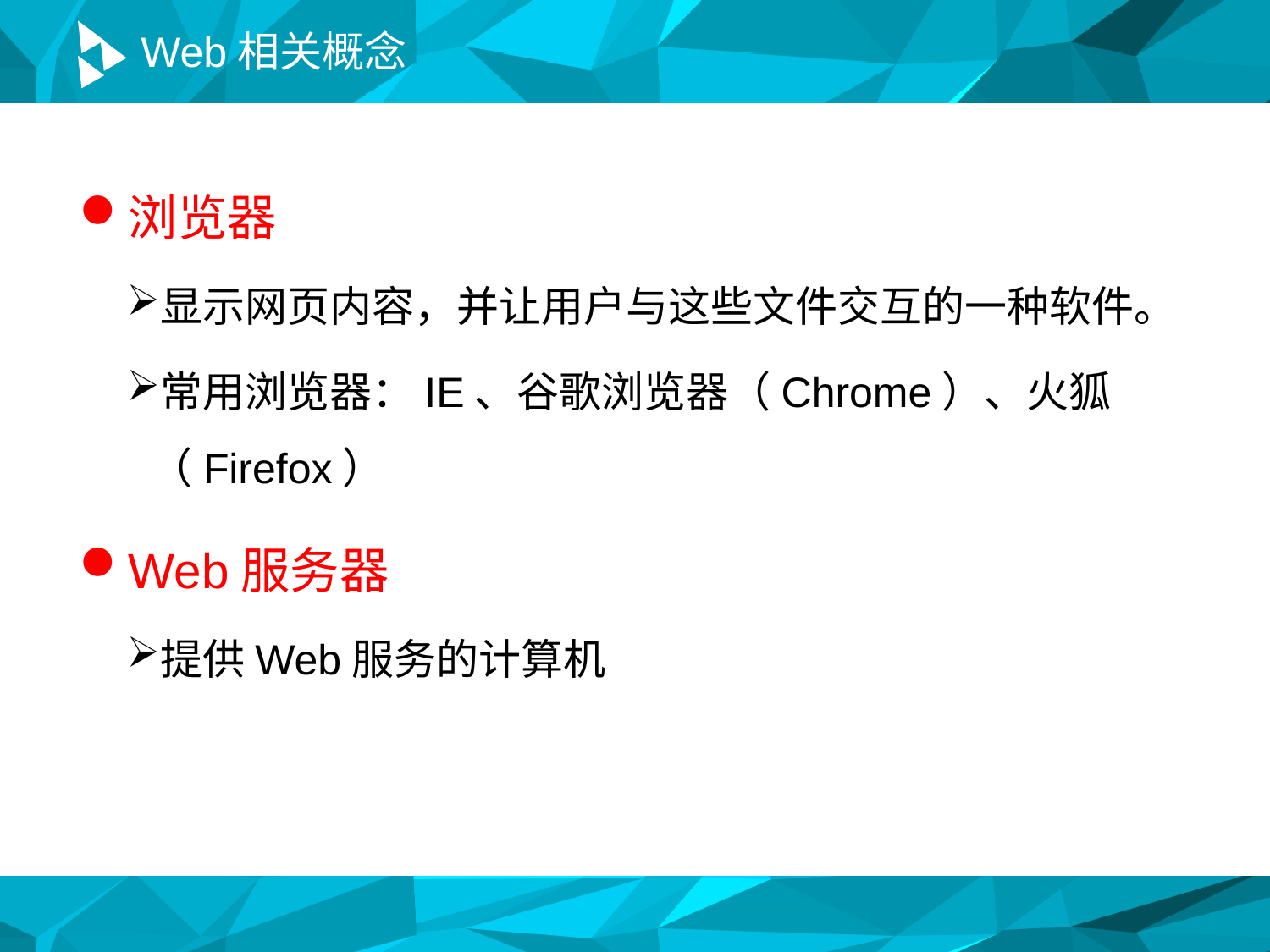

# Web相关概念
浏览器
显示网页内容，并让用户与这些文件交互的一种软件。
常用浏览器：IE、谷歌浏览器（Chrome）、火狐（Firefox）
Web服务器
提供Web服务的计算机